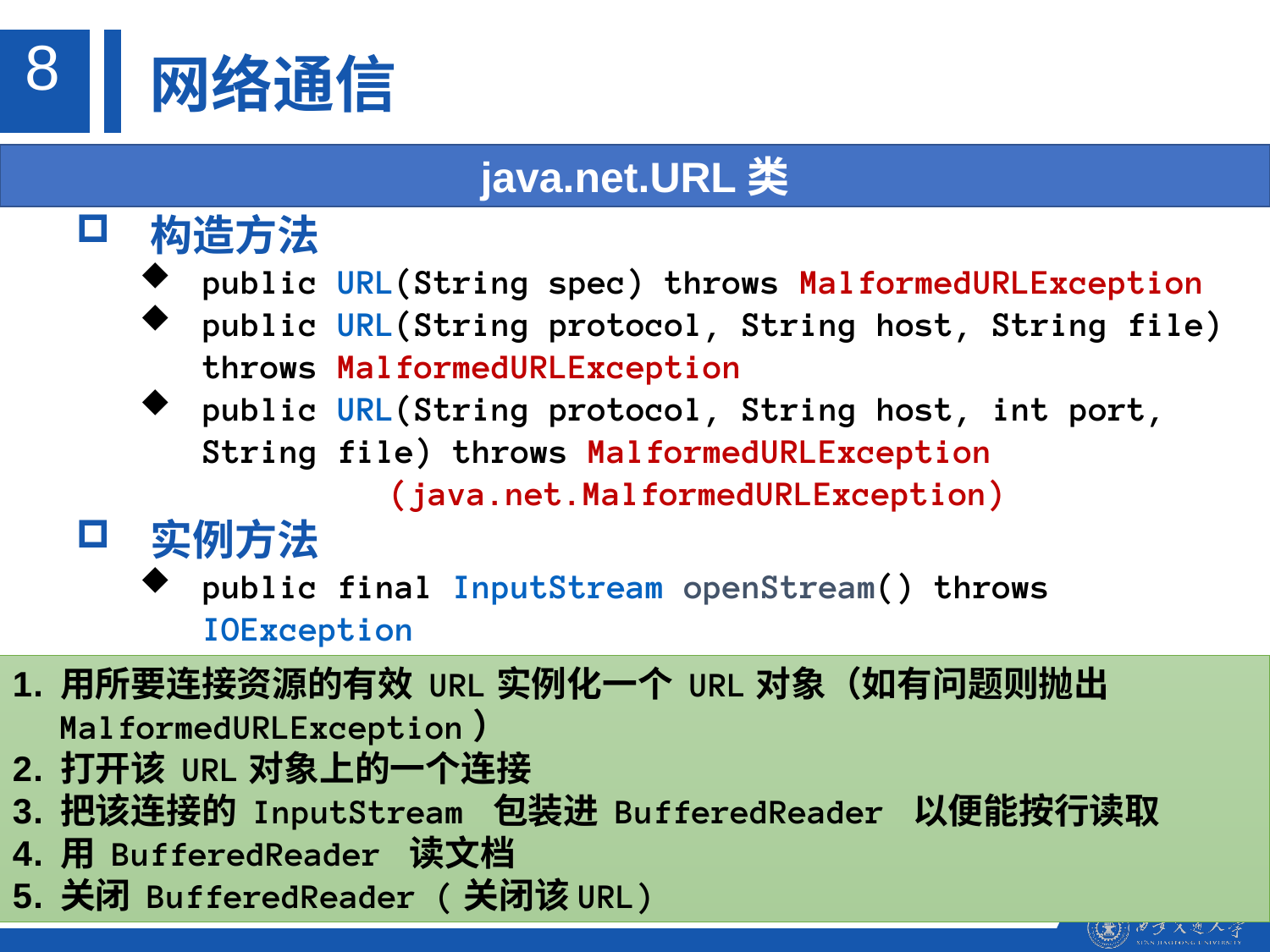

8
网络通信
java.net.URL类
构造方法
public URL(String spec) throws MalformedURLException
public URL(String protocol, String host, String file) throws MalformedURLException
public URL(String protocol, String host, int port, String file) throws MalformedURLException
(java.net.MalformedURLException)
实例方法
public final InputStream openStream() throws IOException
用所要连接资源的有效 URL实例化一个 URL对象（如有问题则抛出 MalformedURLException）
打开该 URL对象上的一个连接
把该连接的 InputStream 包装进 BufferedReader 以便能按行读取
用 BufferedReader 读文档
关闭 BufferedReader (关闭该URL)